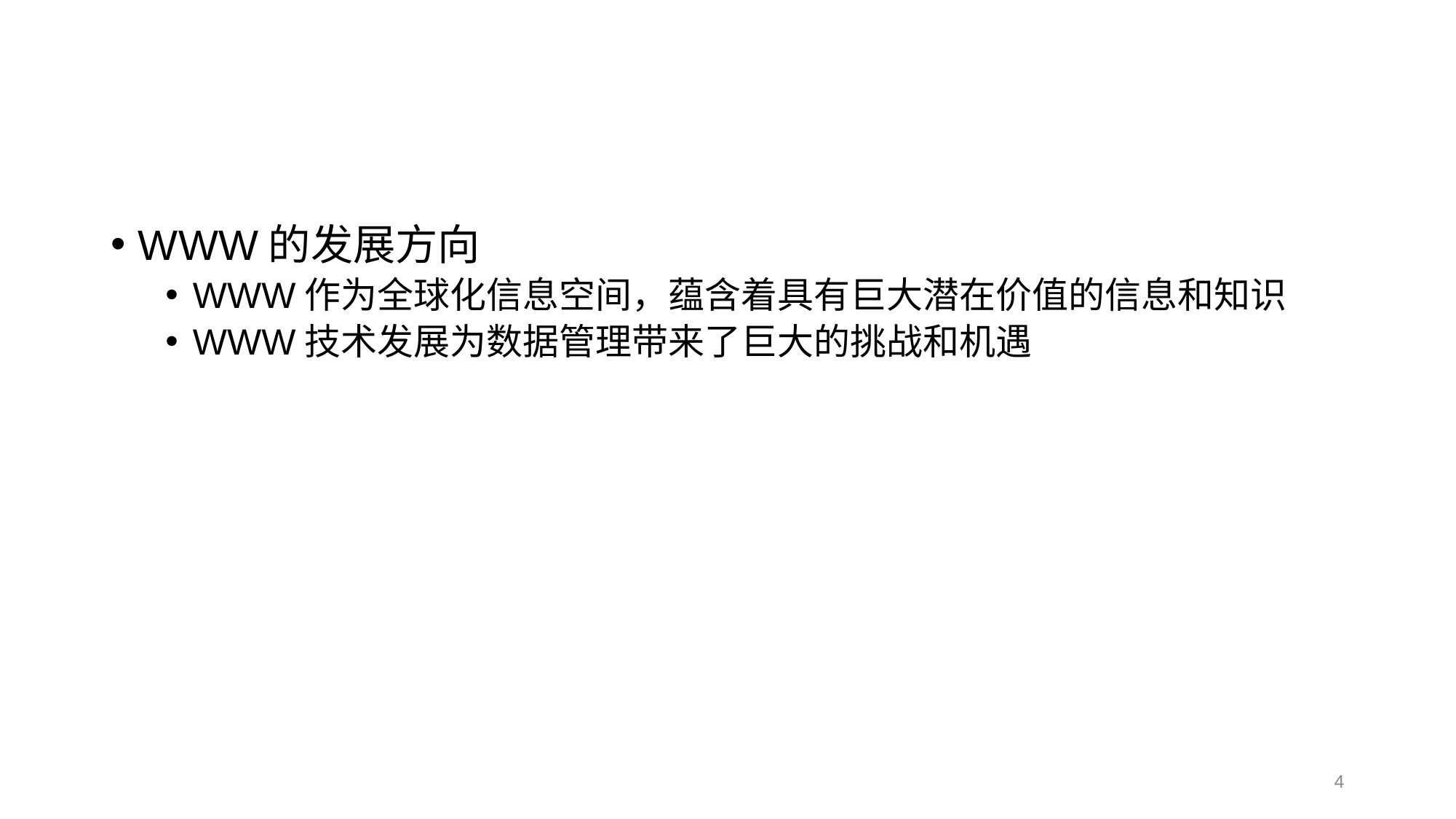

#
WWW的发展方向
WWW作为全球化信息空间，蕴含着具有巨大潜在价值的信息和知识
WWW技术发展为数据管理带来了巨大的挑战和机遇
4